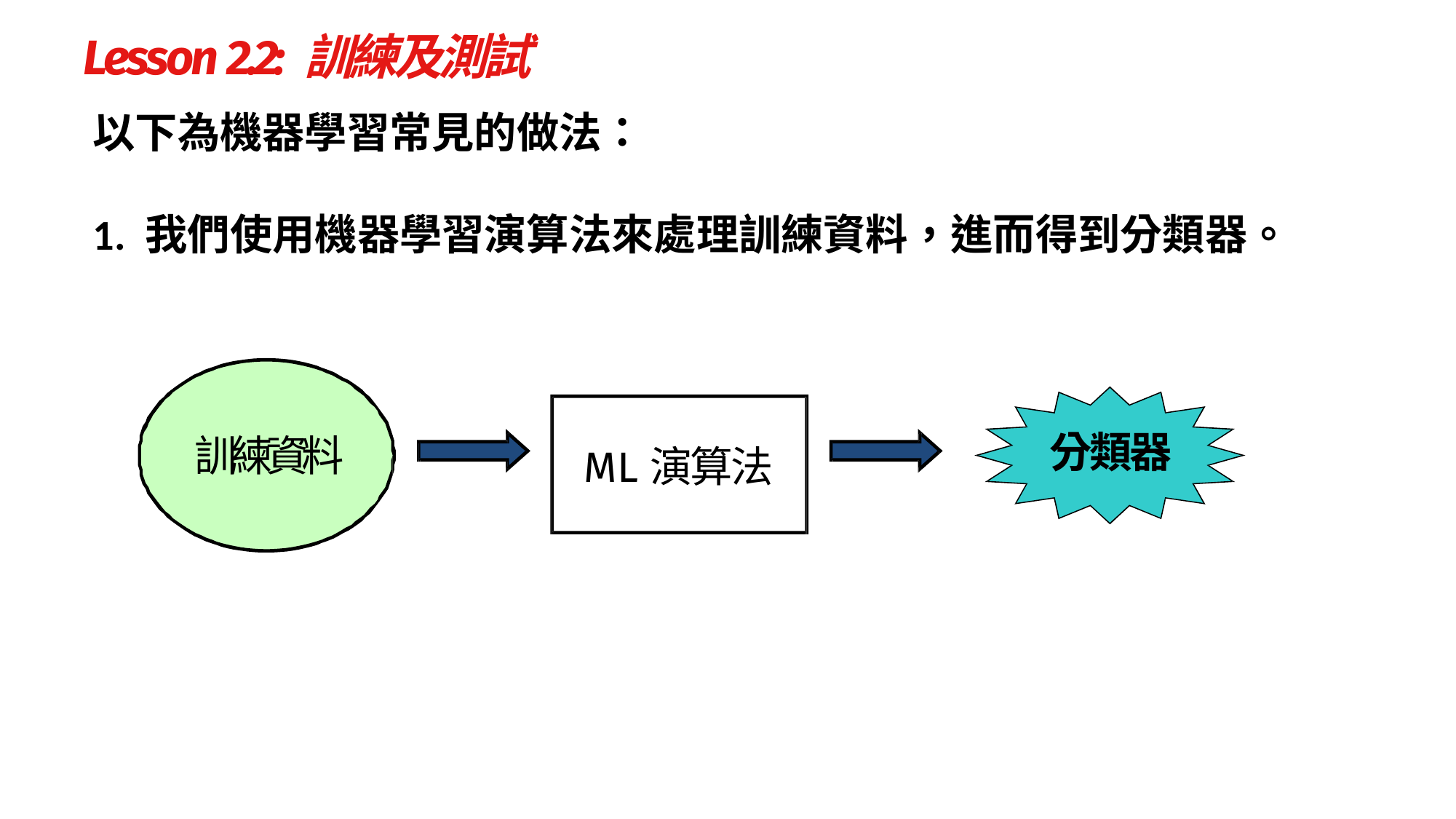

# Lesson 2.2: 訓練及測試
以下為機器學習常見的做法：

1. 我們使用機器學習演算法來處理訓練資料，進而得到分類器。

分類器
訓練資料

ML演算法